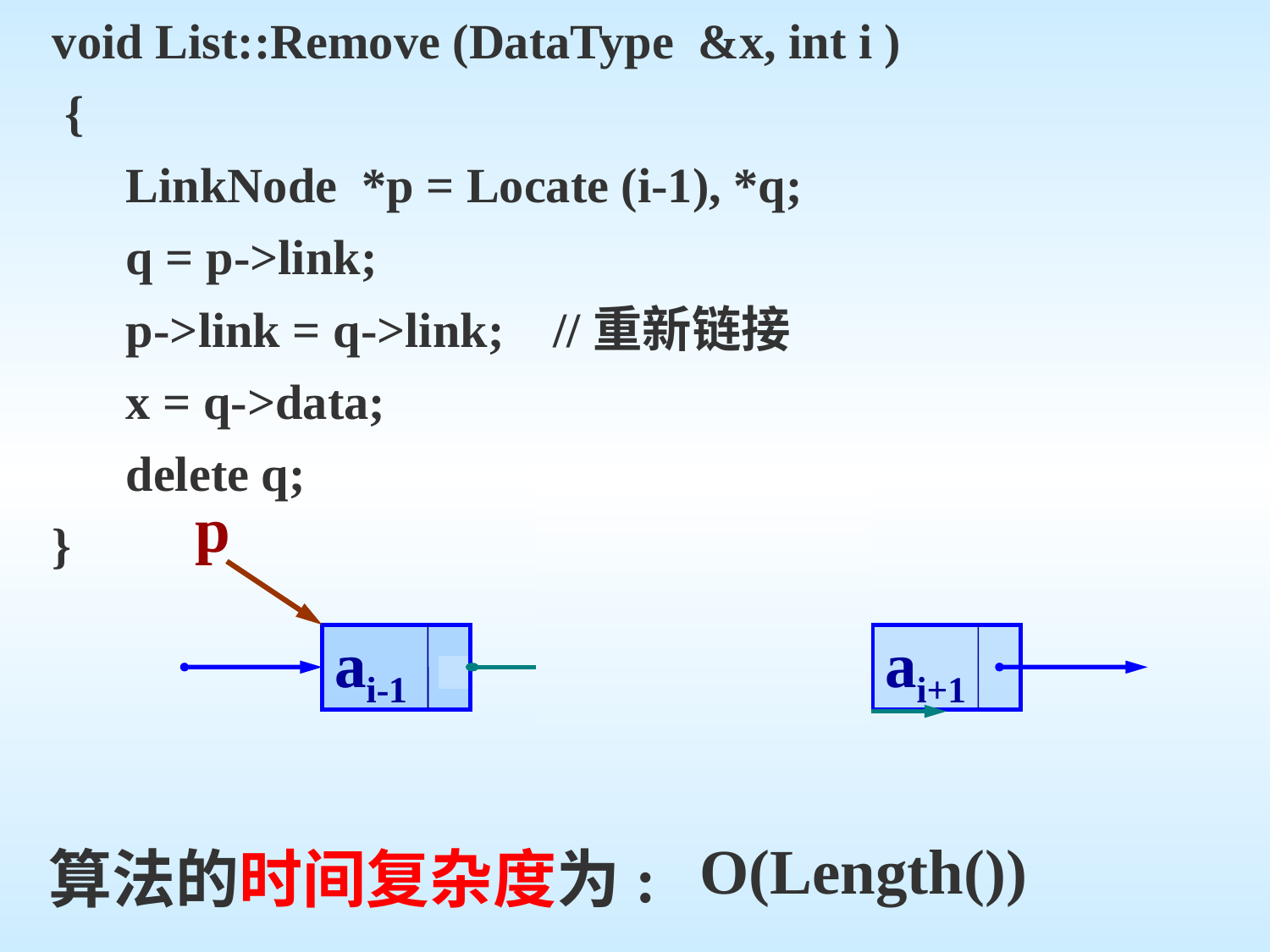

void List::Remove (DataType  &x, int i )
 {
      LinkNode  *p = Locate (i-1), *q;
      q = p->link;
      p->link = q->link;    //重新链接
      x = q->data;
      delete q;
}

p
q

ai-1

ai-1

ai

ai+1

O(Length())
算法的时间复杂度为: